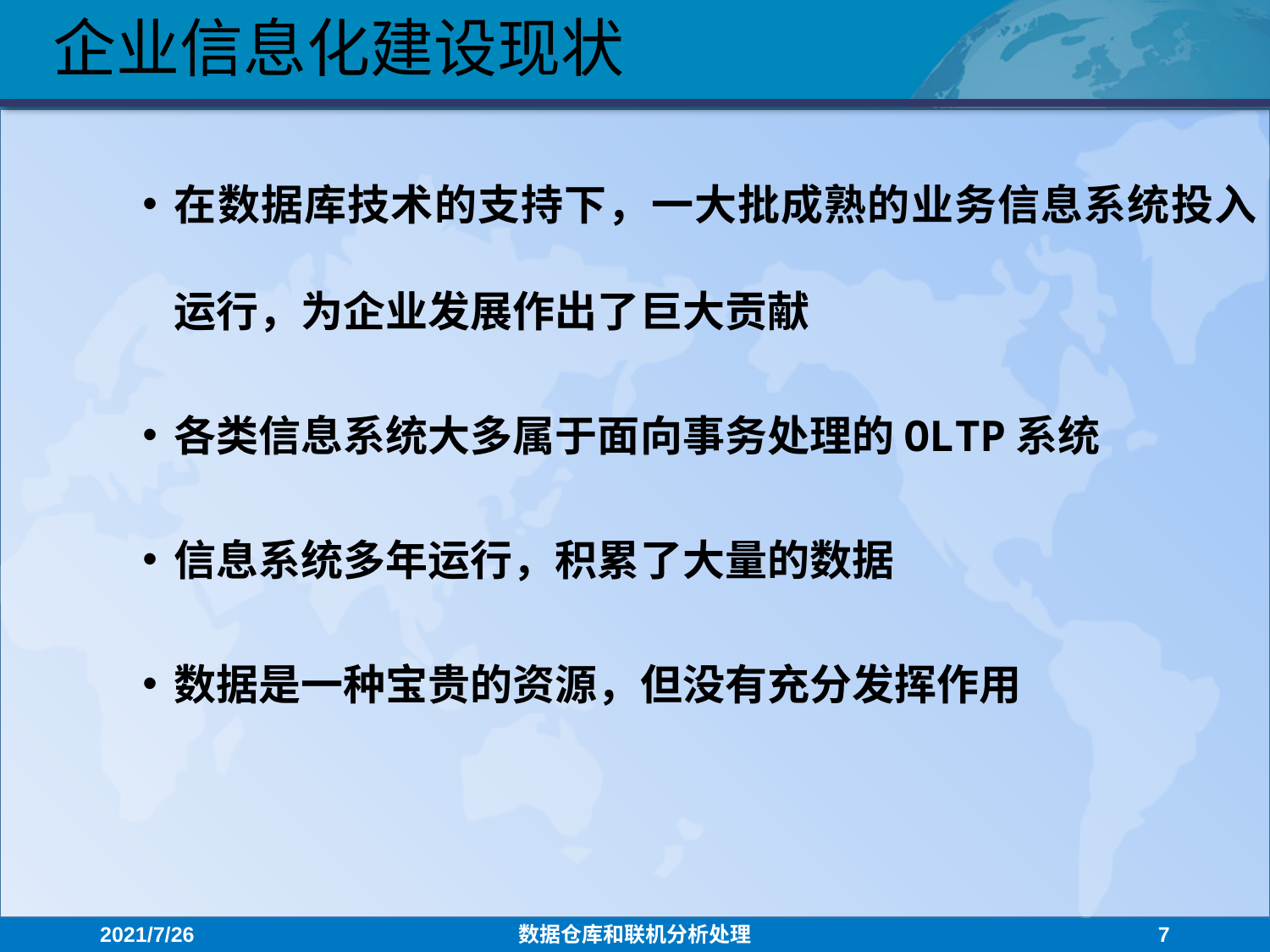

企业信息化建设现状
在数据库技术的支持下，一大批成熟的业务信息系统投入运行，为企业发展作出了巨大贡献
各类信息系统大多属于面向事务处理的OLTP系统
信息系统多年运行，积累了大量的数据
数据是一种宝贵的资源，但没有充分发挥作用

2021/7/26
数据仓库和联机分析处理
7